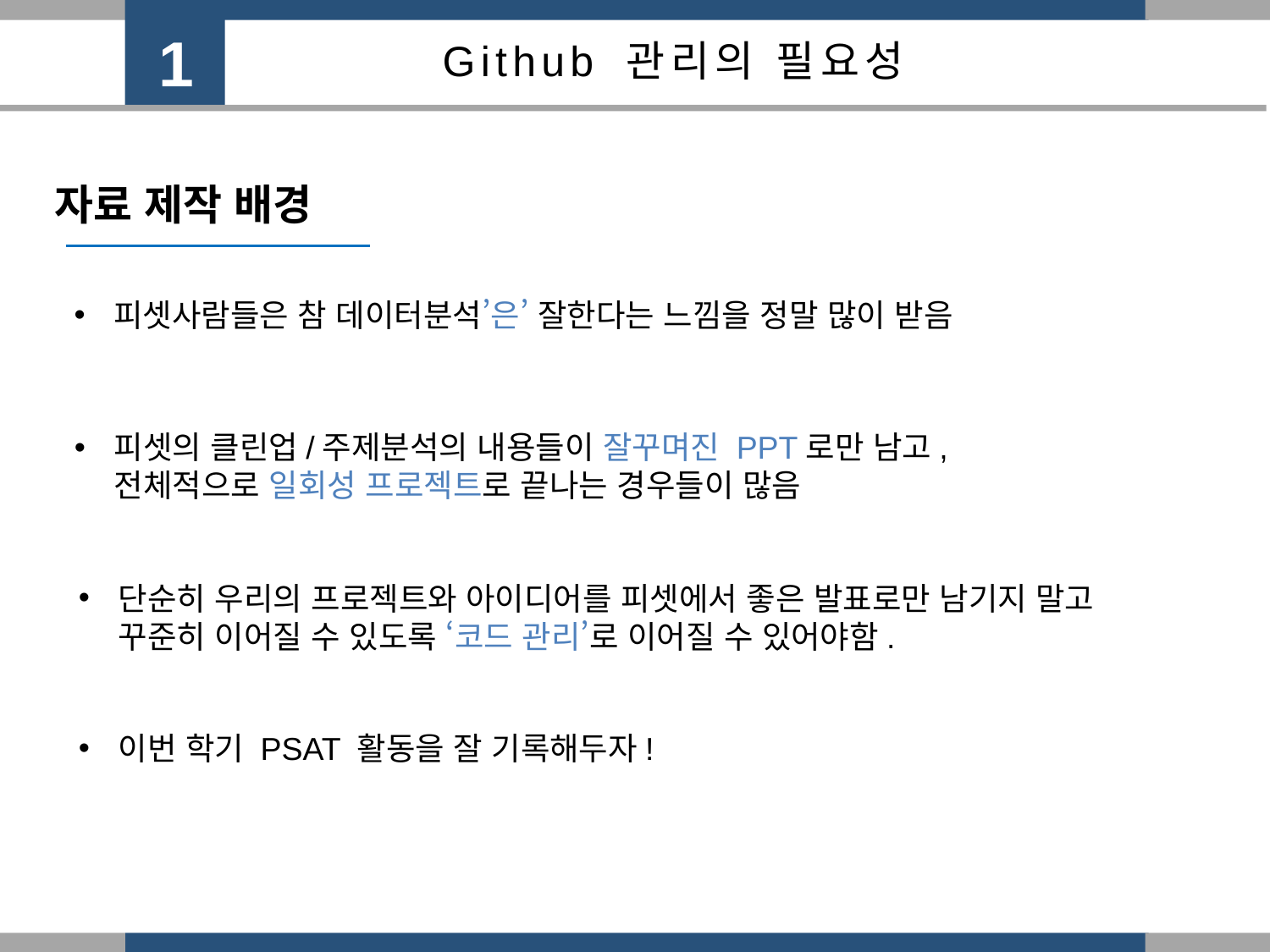

1
Github 관리의 필요성

자료 제작 배경
피셋사람들은 참 데이터분석’은’ 잘한다는 느낌을 정말 많이 받음
피셋의 클린업/주제분석의 내용들이 잘꾸며진 PPT로만 남고,
전체적으로 일회성 프로젝트로 끝나는 경우들이 많음
단순히 우리의 프로젝트와 아이디어를 피셋에서 좋은 발표로만 남기지 말고
꾸준히 이어질 수 있도록 ‘코드 관리’로 이어질 수 있어야함.
이번 학기 PSAT 활동을 잘 기록해두자!